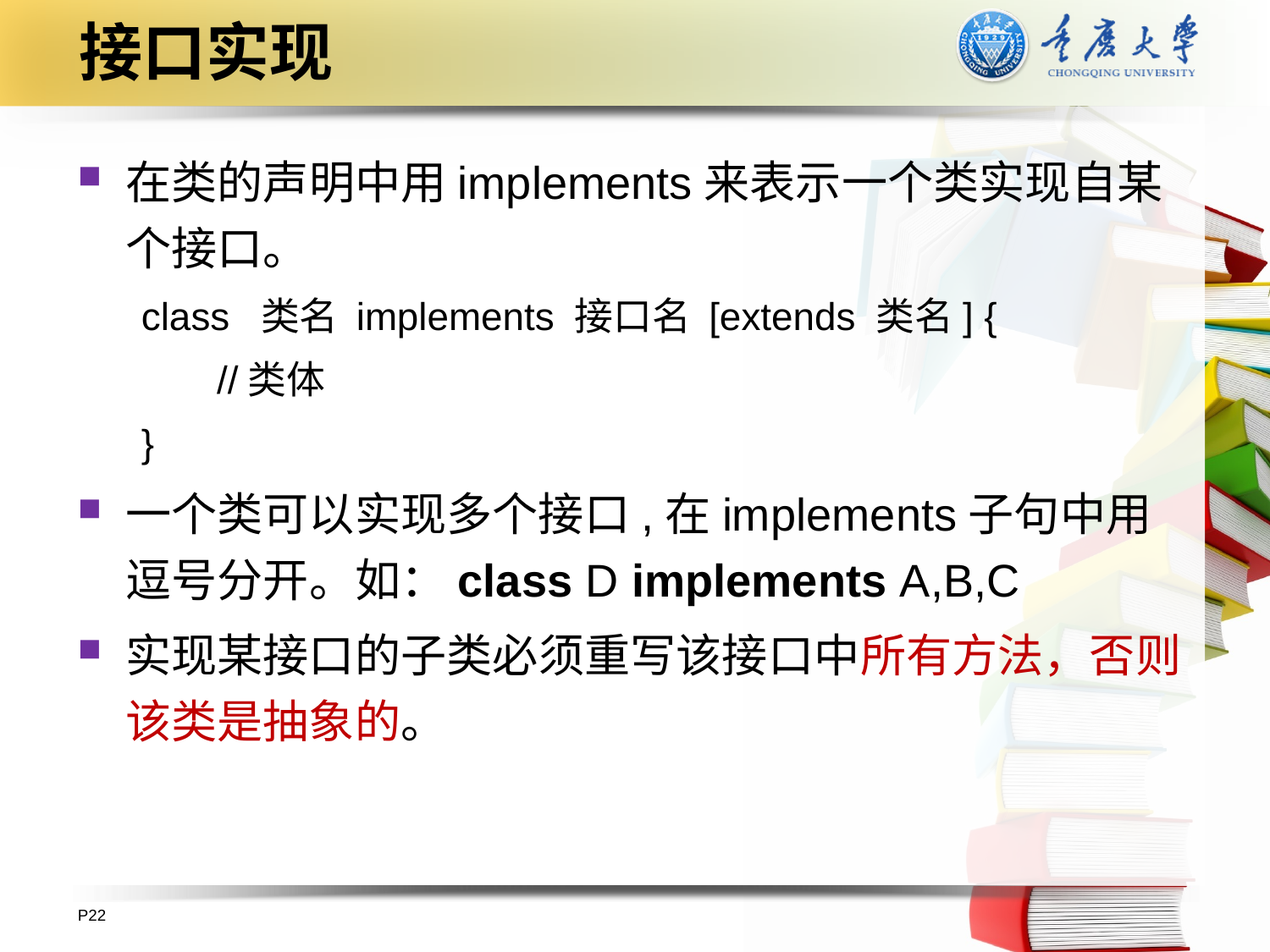

# 接口实现
在类的声明中用implements来表示一个类实现自某个接口。
class  类名 implements 接口名 [extends 类名] {
       //类体
}
一个类可以实现多个接口,在implements子句中用逗号分开。如：class D implements A,B,C
实现某接口的子类必须重写该接口中所有方法，否则该类是抽象的。
P22